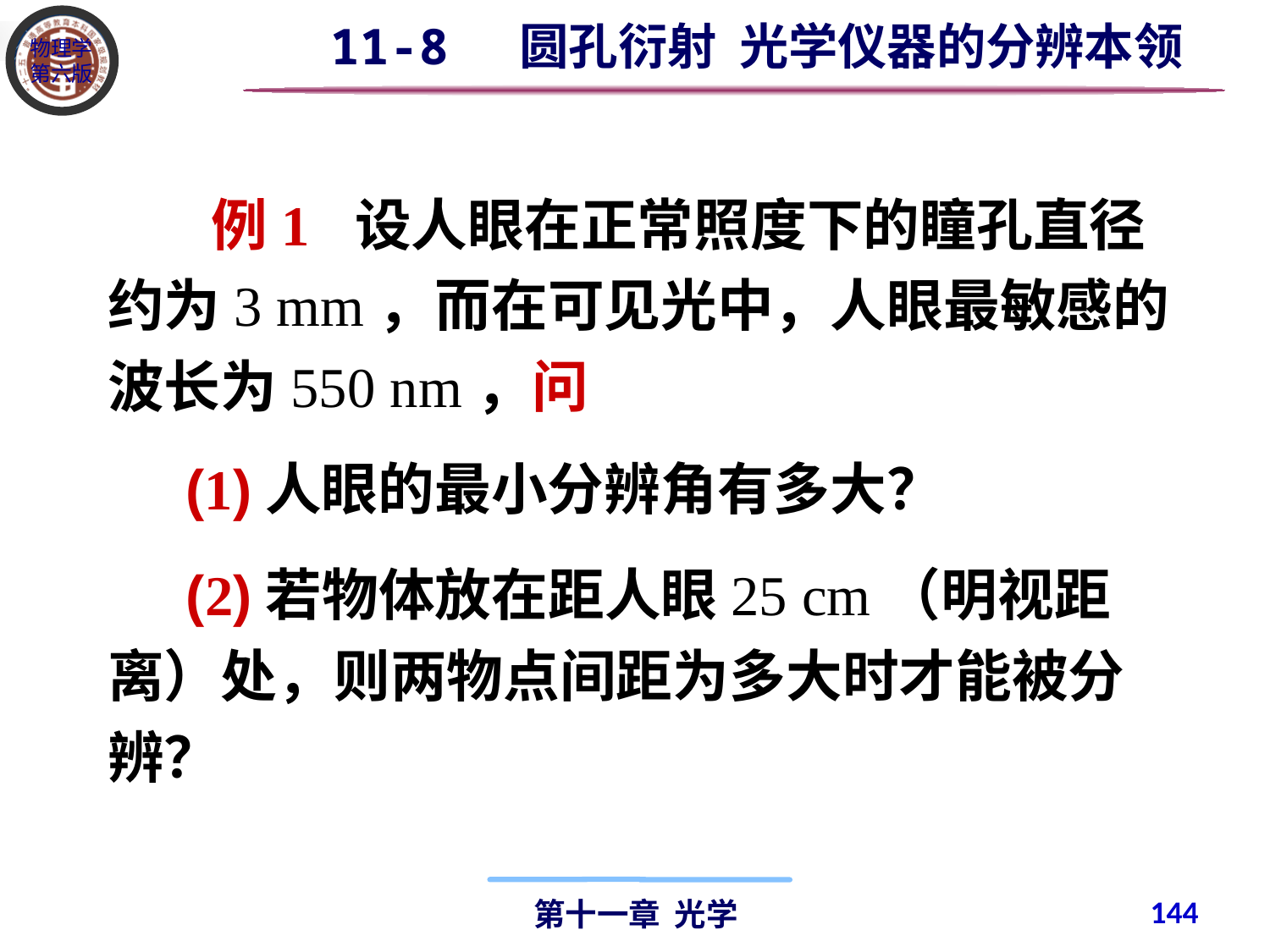

11-8  圆孔衍射  光学仪器的分辨本领

       例1  设人眼在正常照度下的瞳孔直径约为3 mm，而在可见光中，人眼最敏感的波长为550 nm，问
       (1)人眼的最小分辨角有多大？
     (2)若物体放在距人眼25 cm（明视距离）处，则两物点间距为多大时才能被分辨？
144